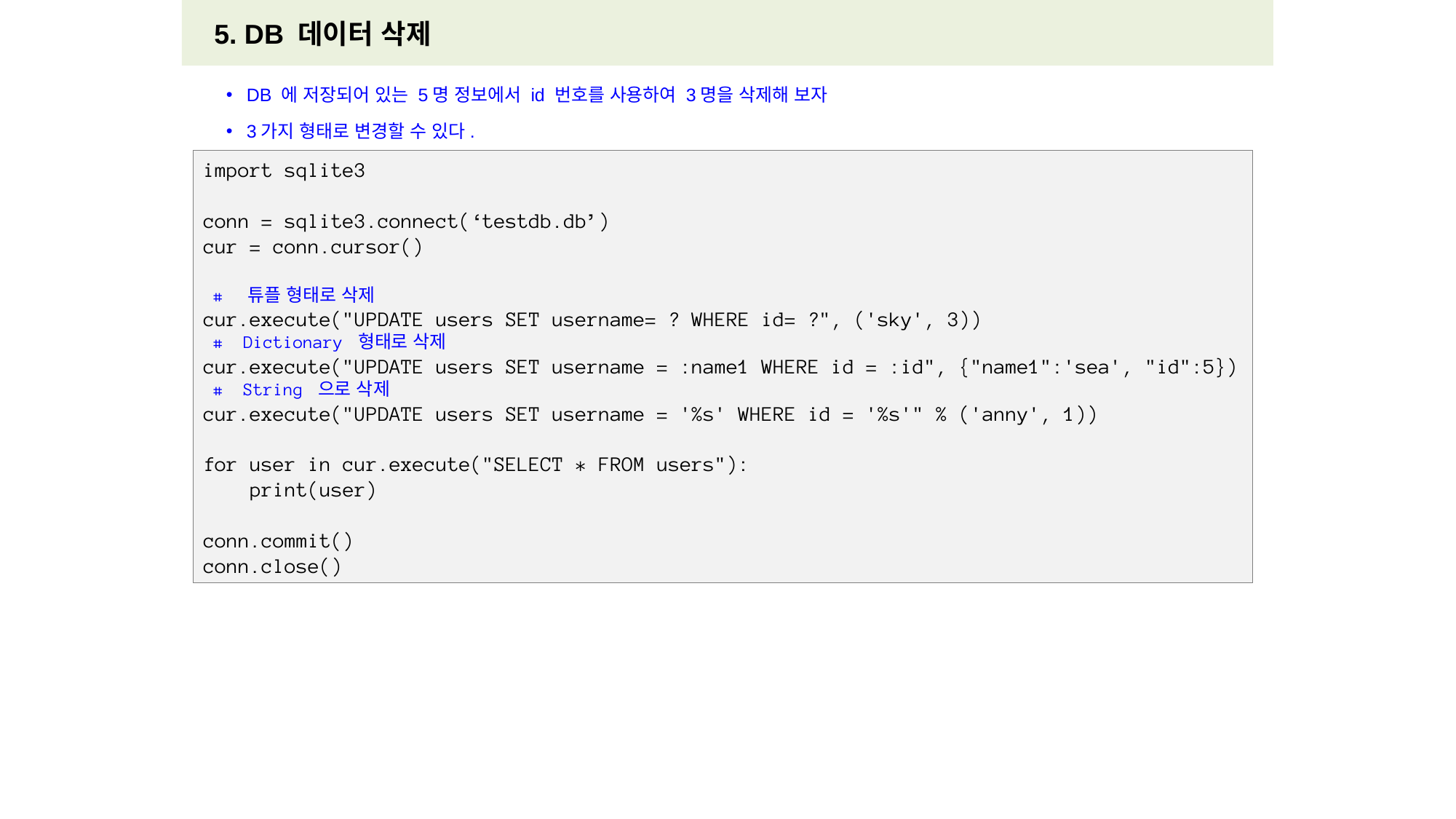

5. DB 데이터 삭제
DB 에 저장되어 있는 5명 정보에서 id 번호를 사용하여 3명을 삭제해 보자
3가지 형태로 변경할 수 있다.
import sqlite3
conn = sqlite3.connect(‘testdb.db’)
cur = conn.cursor()

 #  튜플 형태로 삭제
cur.execute("UPDATE users SET username= ? WHERE id= ?", ('sky', 3))
 #  Dictionary 형태로 삭제
cur.execute("UPDATE users SET username = :name1 WHERE id = :id", {"name1":'sea', "id":5})
 #  String 으로 삭제
cur.execute("UPDATE users SET username = '%s' WHERE id = '%s'" % ('anny', 1))
for user in cur.execute("SELECT * FROM users"):
    print(user)

conn.commit()
conn.close()